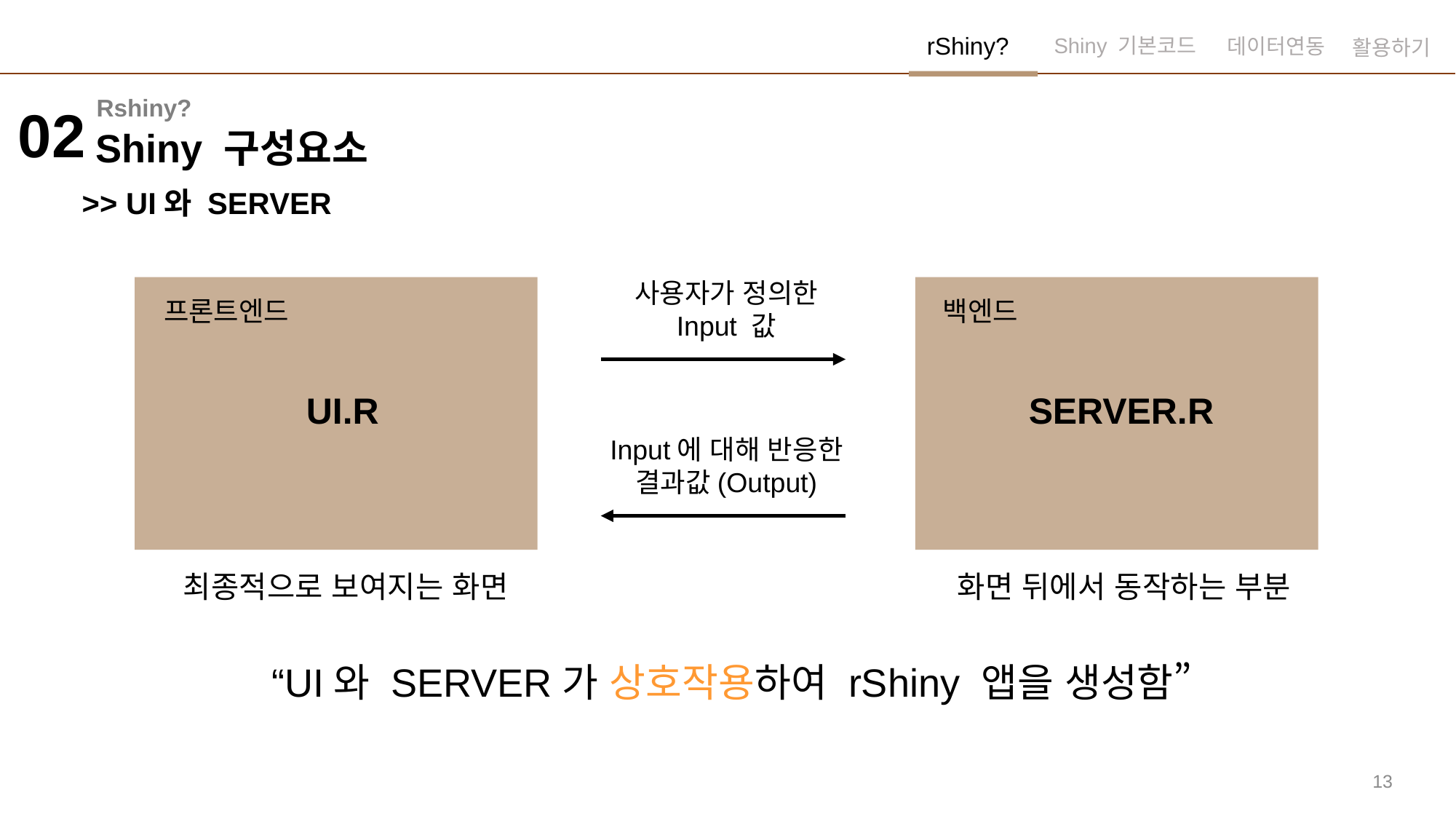

Rshiny?
02
Shiny 구성요소
>> UI와 SERVER
사용자가 정의한 Input 값

프론트엔드
백엔드
UI.R
SERVER.R
Input에 대해 반응한 결과값(Output)
최종적으로 보여지는 화면

화면 뒤에서 동작하는 부분
“UI와 SERVER가 상호작용하여 rShiny 앱을 생성함”
13